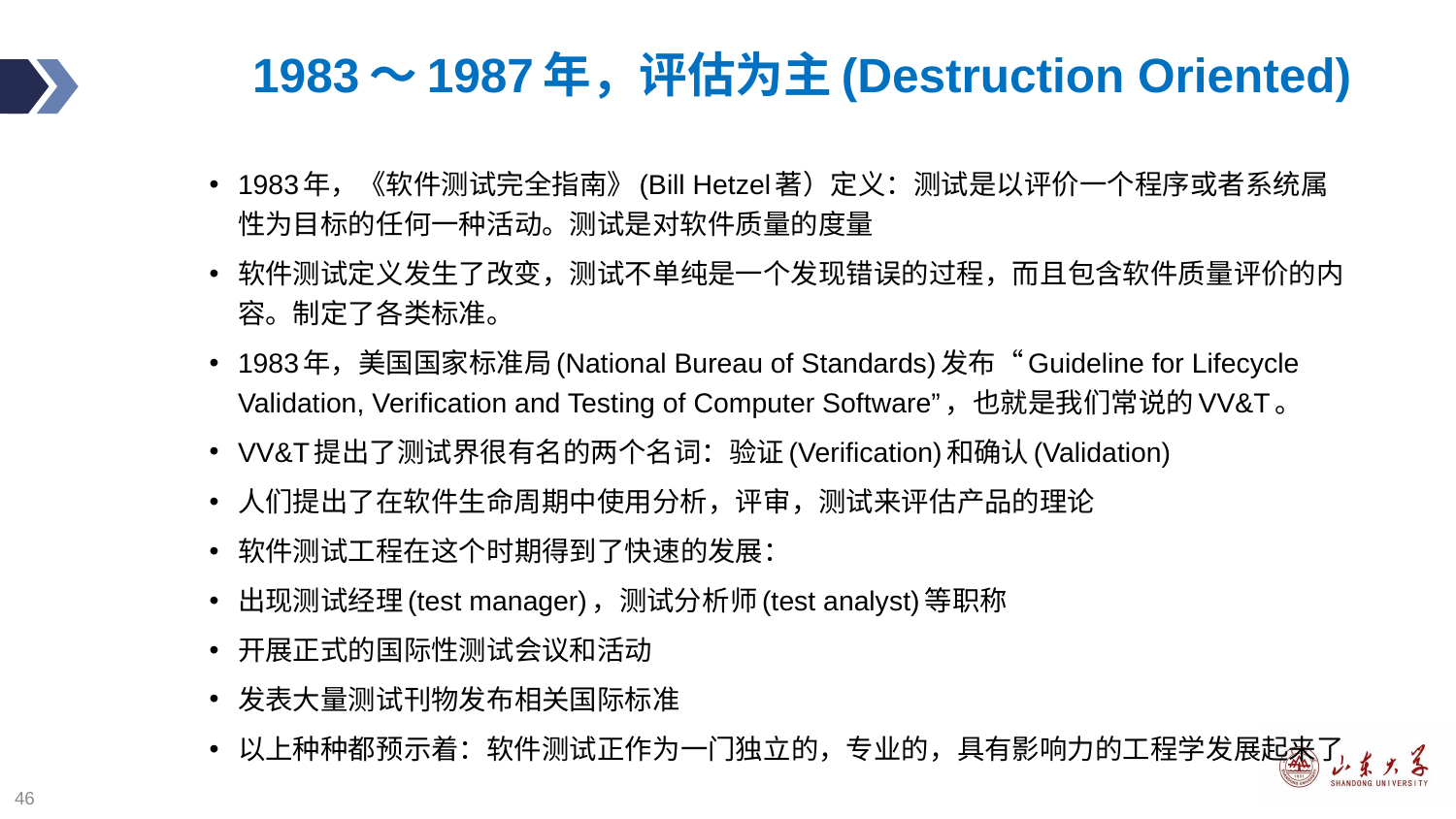

# 1983～1987年，评估为主(Destruction Oriented)
1983年，《软件测试完全指南》(Bill Hetzel著）定义：测试是以评价一个程序或者系统属性为目标的任何一种活动。测试是对软件质量的度量
软件测试定义发生了改变，测试不单纯是一个发现错误的过程，而且包含软件质量评价的内容。制定了各类标准。
1983年，美国国家标准局(National Bureau of Standards)发布“Guideline for Lifecycle Validation, Verification and Testing of Computer Software”，也就是我们常说的VV&T。
VV&T提出了测试界很有名的两个名词：验证(Verification)和确认(Validation)
人们提出了在软件生命周期中使用分析，评审，测试来评估产品的理论
软件测试工程在这个时期得到了快速的发展：
出现测试经理(test manager)，测试分析师(test analyst)等职称
开展正式的国际性测试会议和活动
发表大量测试刊物发布相关国际标准
以上种种都预示着：软件测试正作为一门独立的，专业的，具有影响力的工程学发展起来了
46